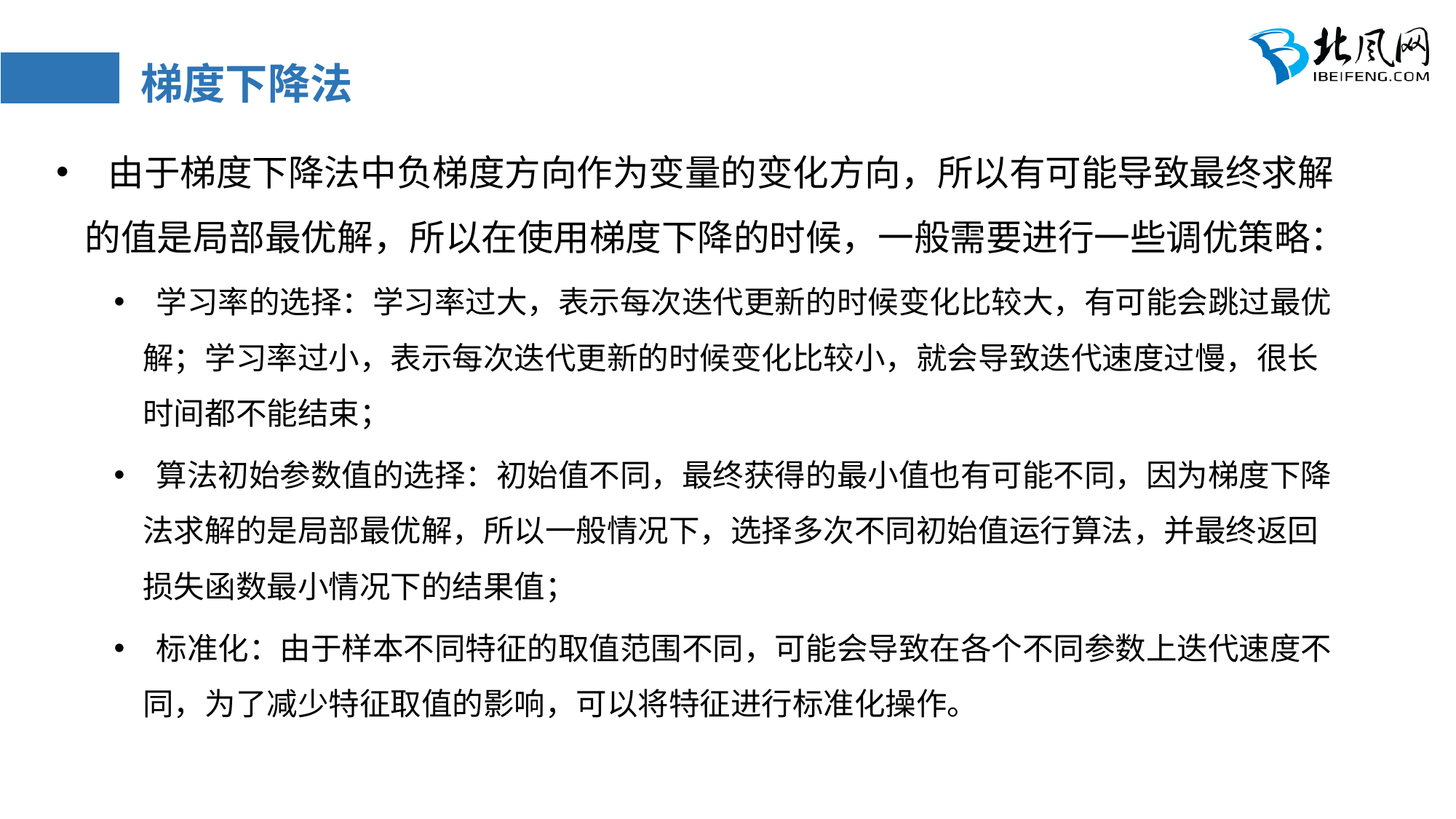

# 梯度下降法
  由于梯度下降法中负梯度方向作为变量的变化方向，所以有可能导致最终求解的值是局部最优解，所以在使用梯度下降的时候，一般需要进行一些调优策略：
 学习率的选择：学习率过大，表示每次迭代更新的时候变化比较大，有可能会跳过最优解；学习率过小，表示每次迭代更新的时候变化比较小，就会导致迭代速度过慢，很长时间都不能结束；
 算法初始参数值的选择：初始值不同，最终获得的最小值也有可能不同，因为梯度下降法求解的是局部最优解，所以一般情况下，选择多次不同初始值运行算法，并最终返回损失函数最小情况下的结果值；
 标准化：由于样本不同特征的取值范围不同，可能会导致在各个不同参数上迭代速度不同，为了减少特征取值的影响，可以将特征进行标准化操作。